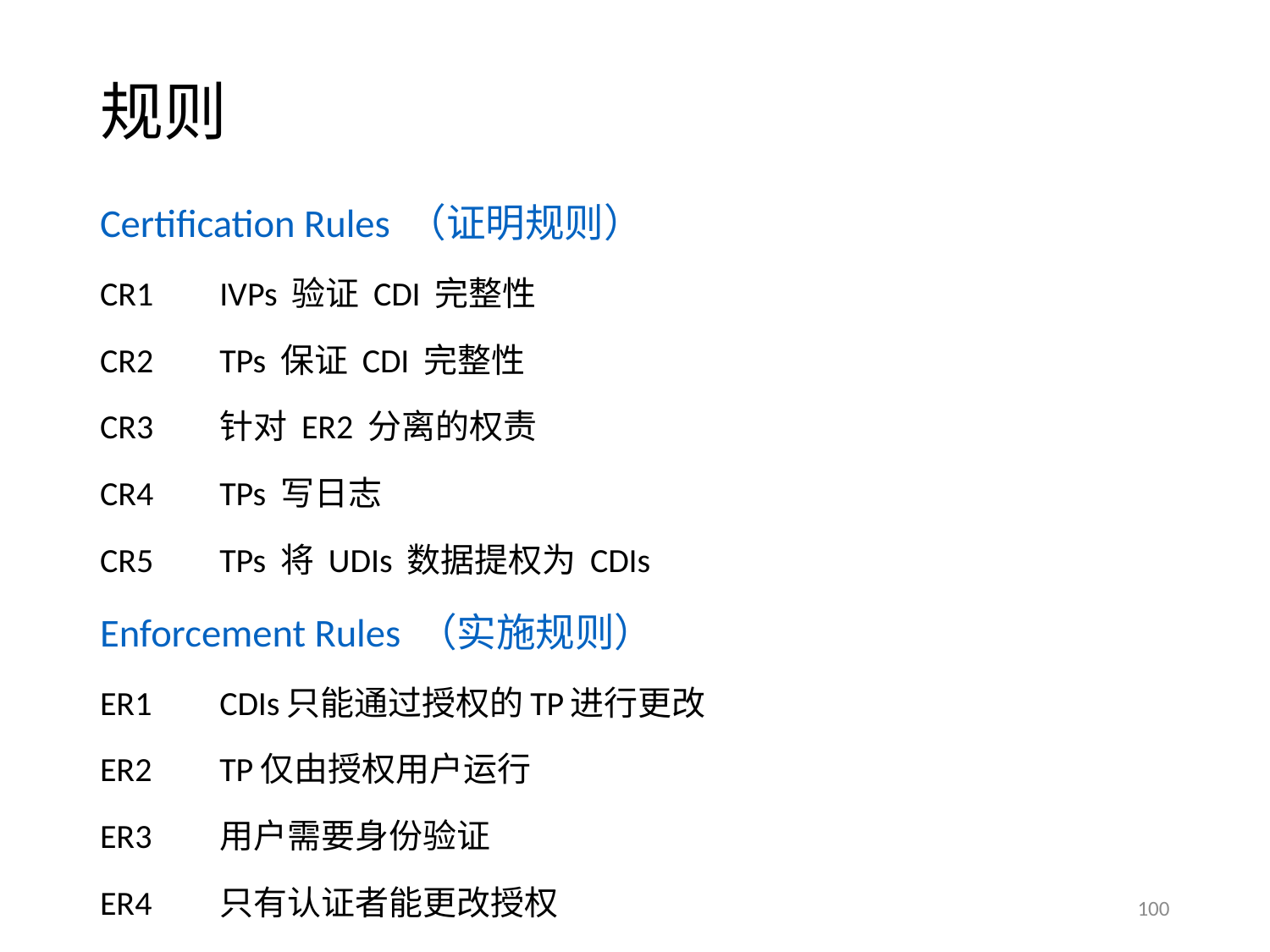

# 规则
Certification Rules （证明规则）
CR1	IVPs 验证 CDI 完整性
CR2	TPs 保证 CDI 完整性
CR3	针对 ER2 分离的权责
CR4	TPs 写日志
CR5	TPs 将 UDIs 数据提权为 CDIs
Enforcement Rules （实施规则）
ER1	CDIs只能通过授权的TP进行更改
ER2	TP仅由授权用户运行
ER3	用户需要身份验证
ER4	只有认证者能更改授权
100